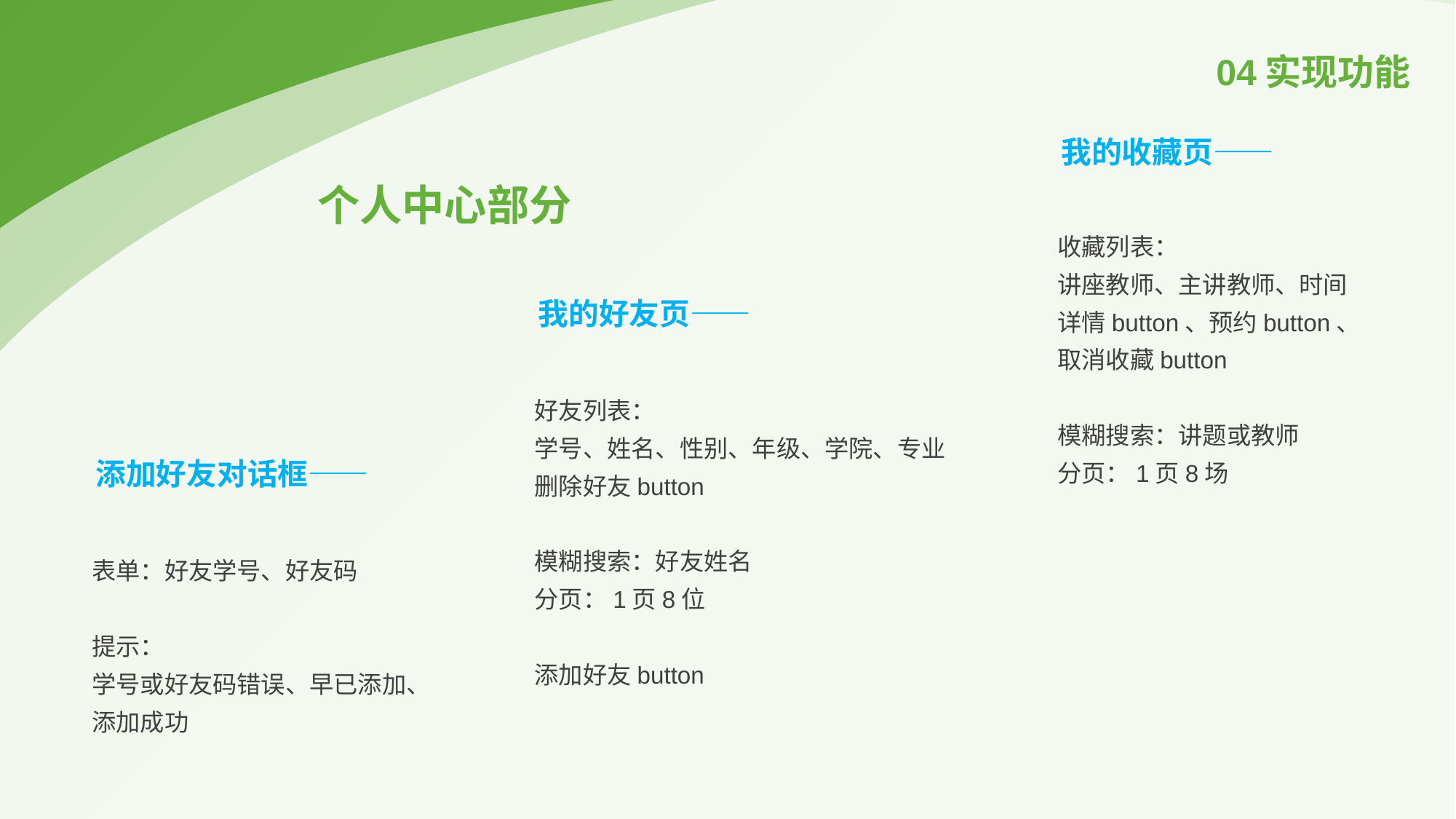

04实现功能
我的收藏页——
个人中心部分
收藏列表：
讲座教师、主讲教师、时间
详情button、预约button、
取消收藏button

模糊搜索：讲题或教师
分页：1页8场
我的好友页——
好友列表：
学号、姓名、性别、年级、学院、专业
删除好友button

模糊搜索：好友姓名
分页：1页8位

添加好友button
添加好友对话框——
表单：好友学号、好友码

提示：
学号或好友码错误、早已添加、
添加成功